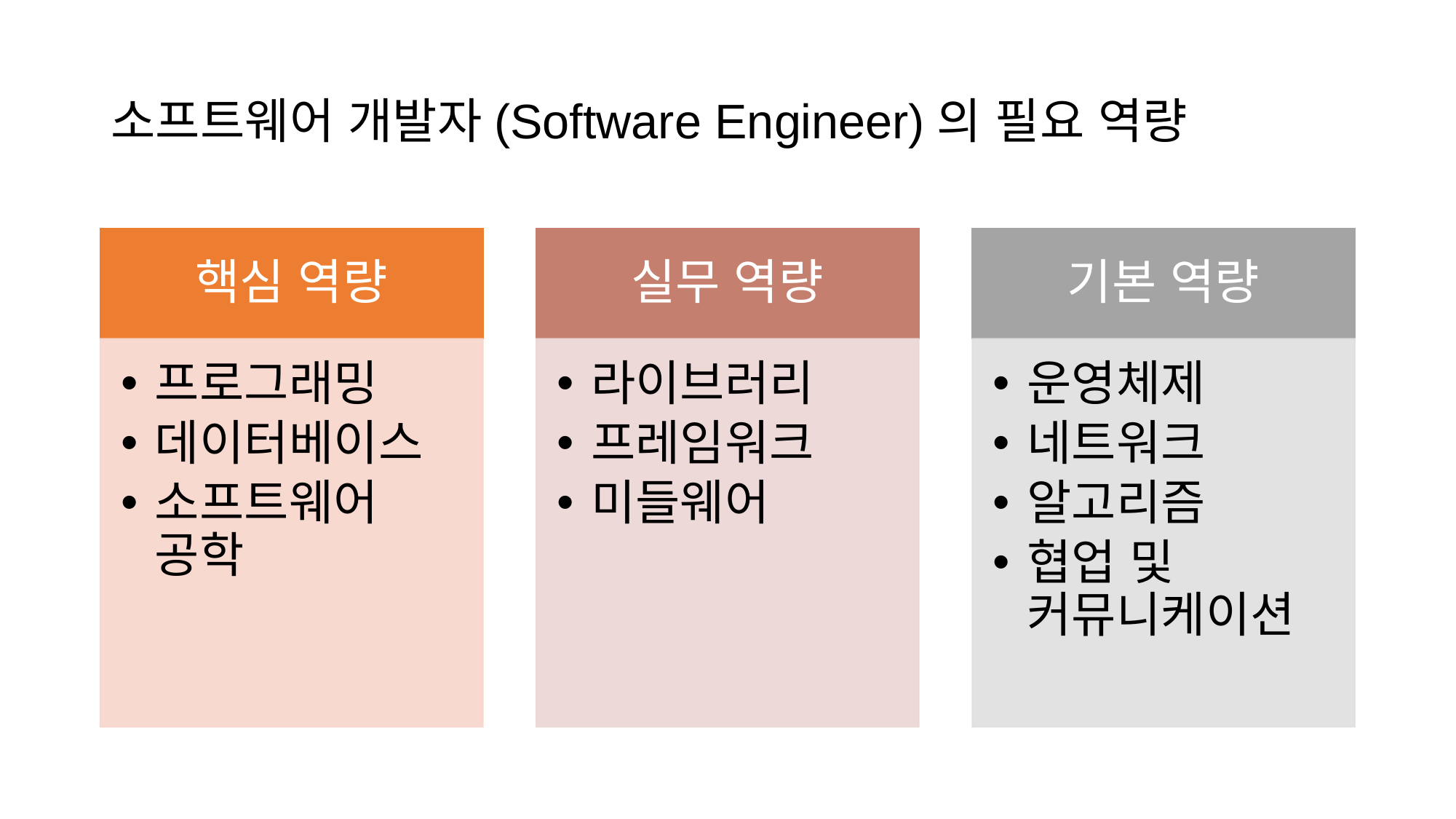

# 소프트웨어 개발자(Software Engineer)의 필요 역량

핵심 역량

실무 역량

기본 역량

프로그래밍
데이터베이스
소프트웨어 공학

라이브러리
프레임워크
미들웨어

운영체제
네트워크
알고리즘
협업 및 커뮤니케이션